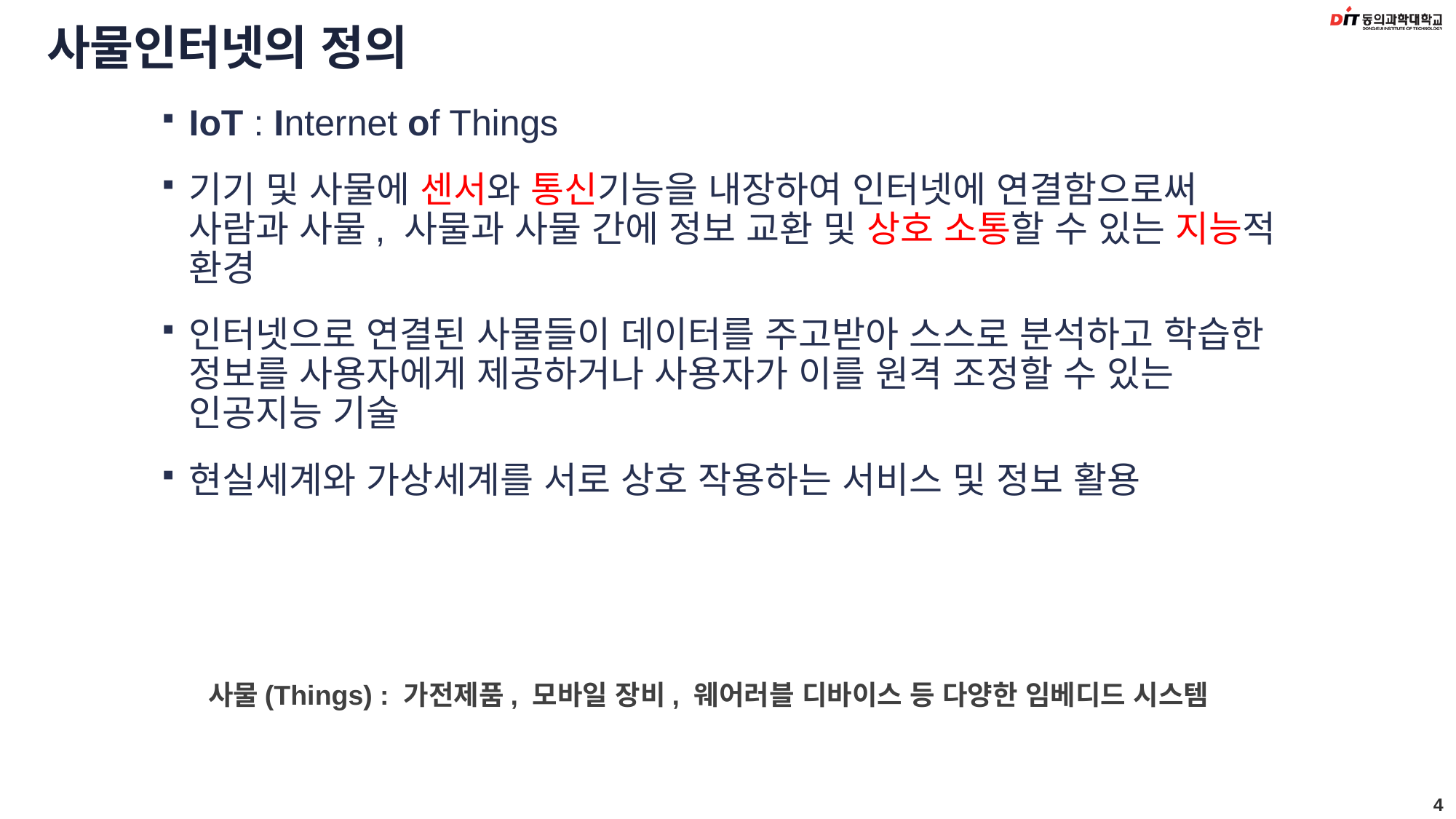

# 사물인터넷의 정의
IoT : Internet of Things
기기 및 사물에 센서와 통신기능을 내장하여 인터넷에 연결함으로써 사람과 사물, 사물과 사물 간에 정보 교환 및 상호 소통할 수 있는 지능적 환경
인터넷으로 연결된 사물들이 데이터를 주고받아 스스로 분석하고 학습한 정보를 사용자에게 제공하거나 사용자가 이를 원격 조정할 수 있는 인공지능 기술
현실세계와 가상세계를 서로 상호 작용하는 서비스 및 정보 활용
사물(Things) : 가전제품, 모바일 장비, 웨어러블 디바이스 등 다양한 임베디드 시스템
4